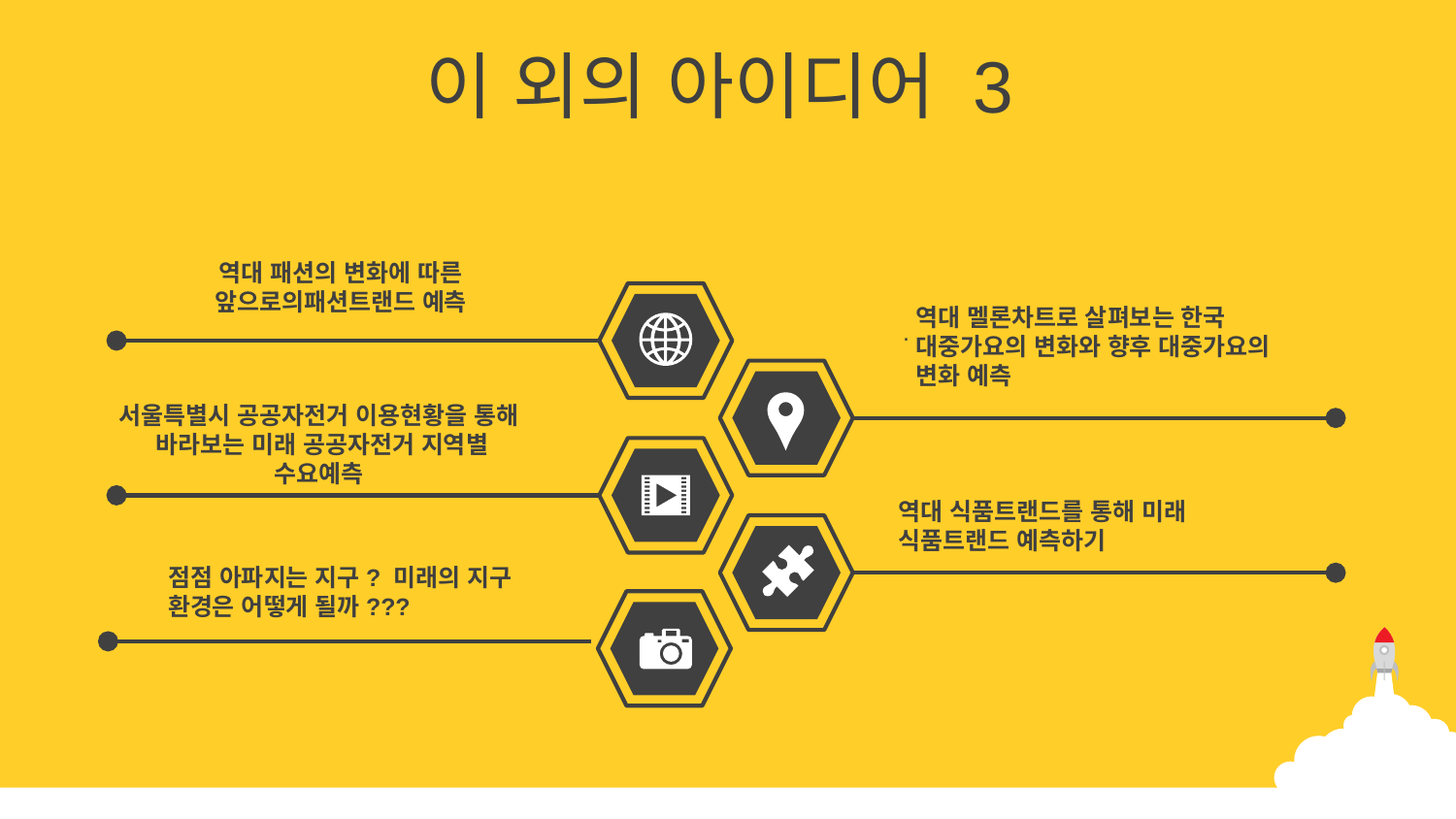

이 외의 아이디어 3

역대 패션의 변화에 따른 앞으로의패션트랜드 예측

역대 멜론차트로 살펴보는 한국 대중가요의 변화와 향후 대중가요의 변화 예측
.

서울특별시 공공자전거 이용현황을 통해  바라보는 미래 공공자전거 지역별 수요예측

역대 식품트랜드를 통해 미래 식품트랜드 예측하기

점점 아파지는 지구? 미래의 지구 환경은 어떻게 될까???